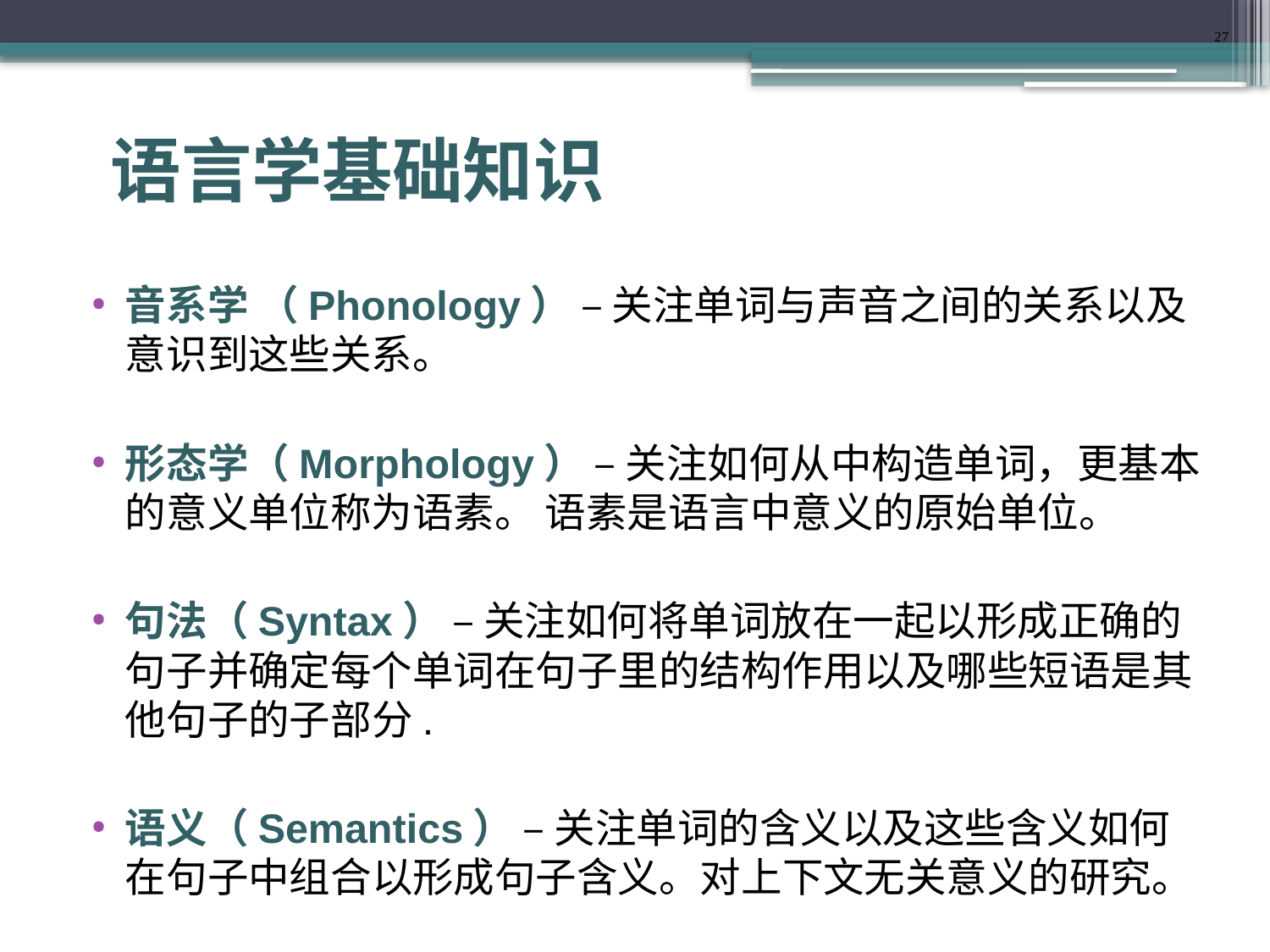

27
# 语言学基础知识
音系学 （Phonology） – 关注单词与声音之间的关系以及意识到这些关系。

形态学（Morphology） – 关注如何从中构造单词，更基本的意义单位称为语素。 语素是语言中意义的原始单位。

句法（Syntax） – 关注如何将单词放在一起以形成正确的句子并确定每个单词在句子里的结构作用以及哪些短语是其他句子的子部分.

语义（Semantics） – 关注单词的含义以及这些含义如何在句子中组合以形成句子含义。对上下文无关意义的研究。